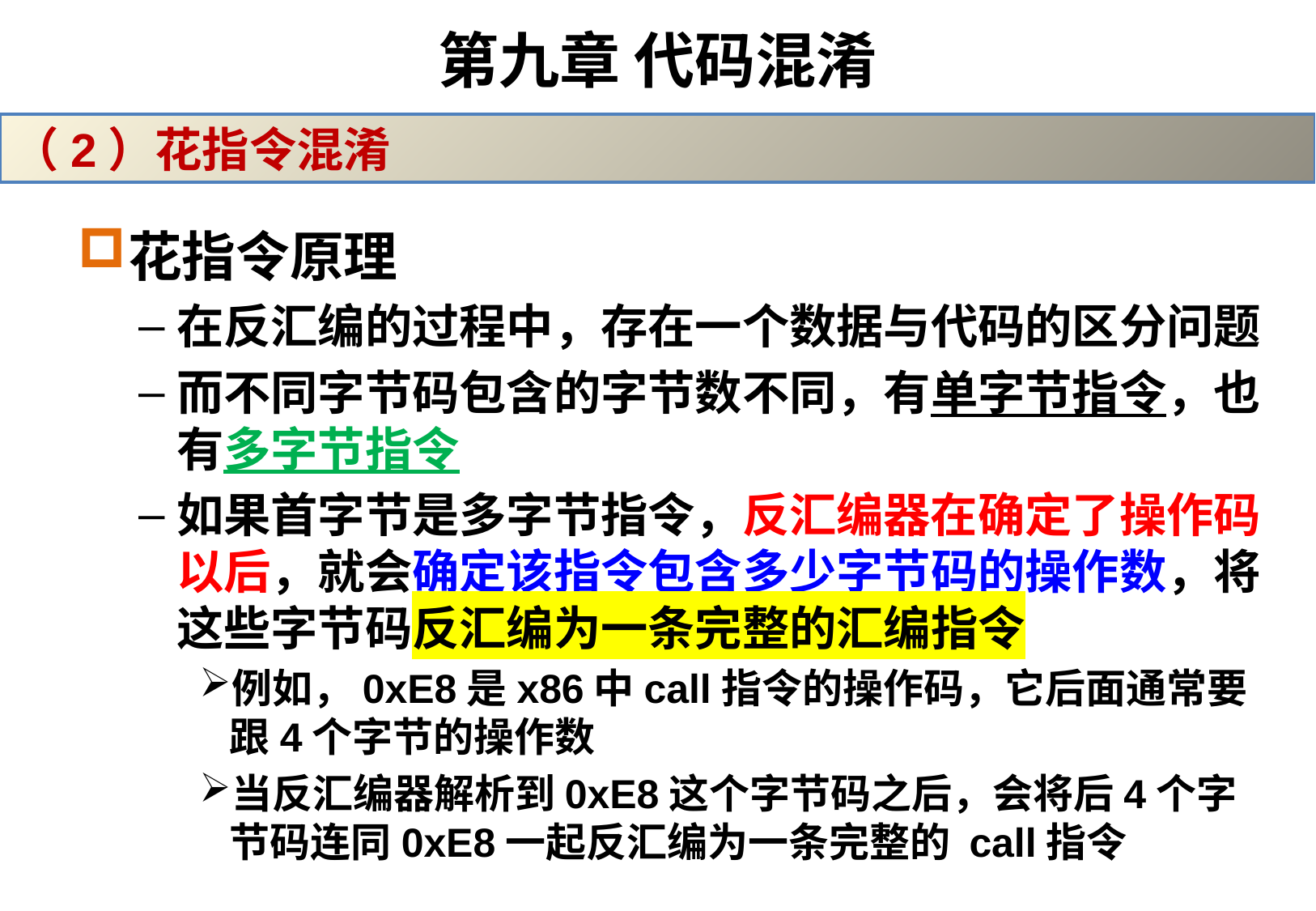

# 第九章 代码混淆
（2）花指令混淆
花指令原理
在反汇编的过程中，存在一个数据与代码的区分问题
而不同字节码包含的字节数不同，有单字节指令，也有多字节指令
如果首字节是多字节指令，反汇编器在确定了操作码以后，就会确定该指令包含多少字节码的操作数，将这些字节码反汇编为一条完整的汇编指令
例如，0xE8是x86中call指令的操作码，它后面通常要跟4个字节的操作数
当反汇编器解析到0xE8这个字节码之后，会将后4个字节码连同0xE8一起反汇编为一条完整的 call指令